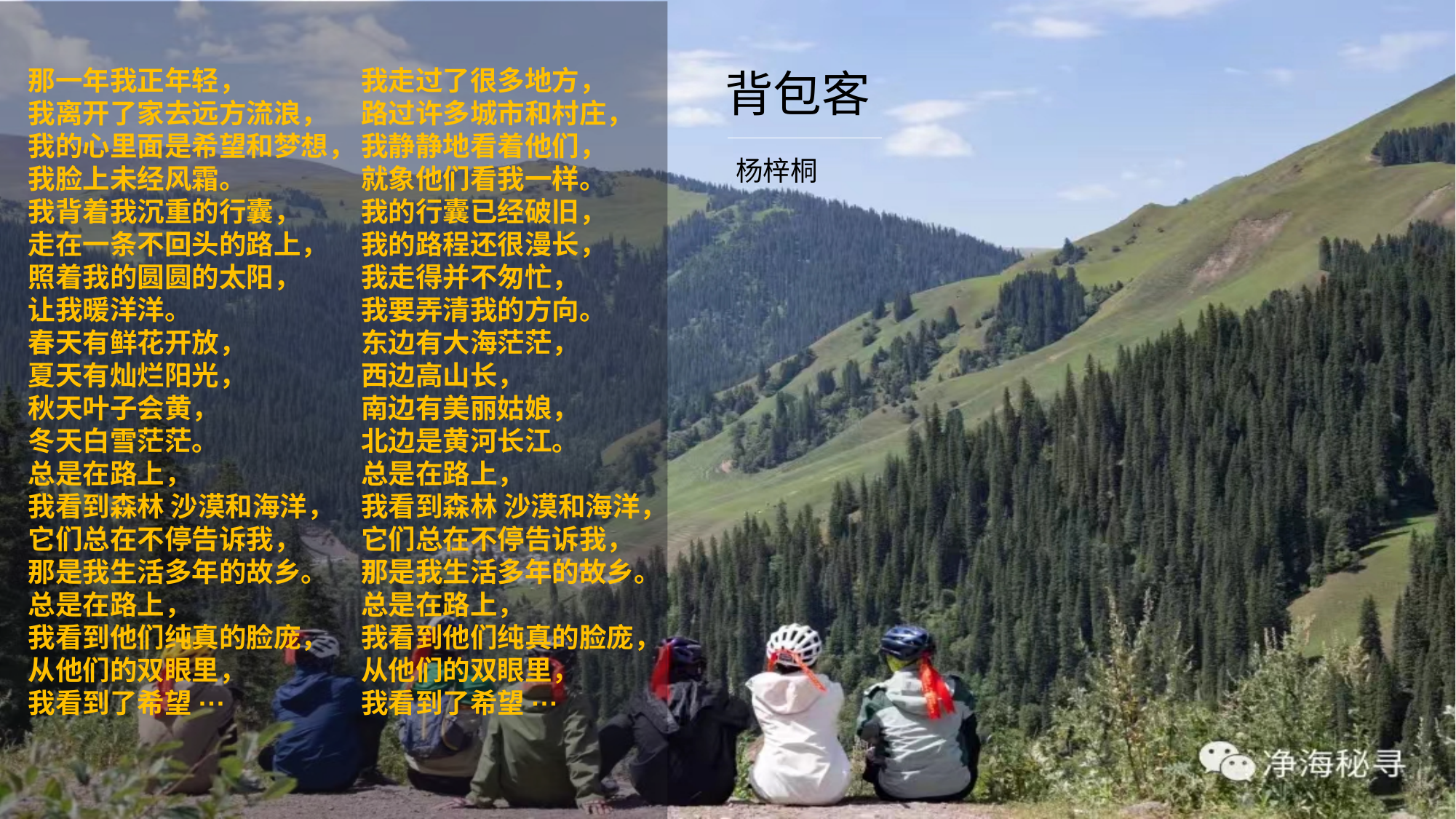

那一年我正年轻，
我离开了家去远方流浪，
我的心里面是希望和梦想，
我脸上未经风霜。
我背着我沉重的行囊，
走在一条不回头的路上，
照着我的圆圆的太阳，
让我暖洋洋。
春天有鲜花开放，
夏天有灿烂阳光，
秋天叶子会黄，
冬天白雪茫茫。
总是在路上，
我看到森林 沙漠和海洋，
它们总在不停告诉我，
那是我生活多年的故乡。
总是在路上，
我看到他们纯真的脸庞，
从他们的双眼里，
我看到了希望···

我走过了很多地方，
路过许多城市和村庄，
我静静地看着他们，
就象他们看我一样。
我的行囊已经破旧，
我的路程还很漫长，
我走得并不匆忙，
我要弄清我的方向。
东边有大海茫茫，
西边高山长，
南边有美丽姑娘，
北边是黄河长江。
总是在路上，
我看到森林 沙漠和海洋，
它们总在不停告诉我，
那是我生活多年的故乡。
总是在路上，
我看到他们纯真的脸庞，
从他们的双眼里，
我看到了希望···
背包客
杨梓桐